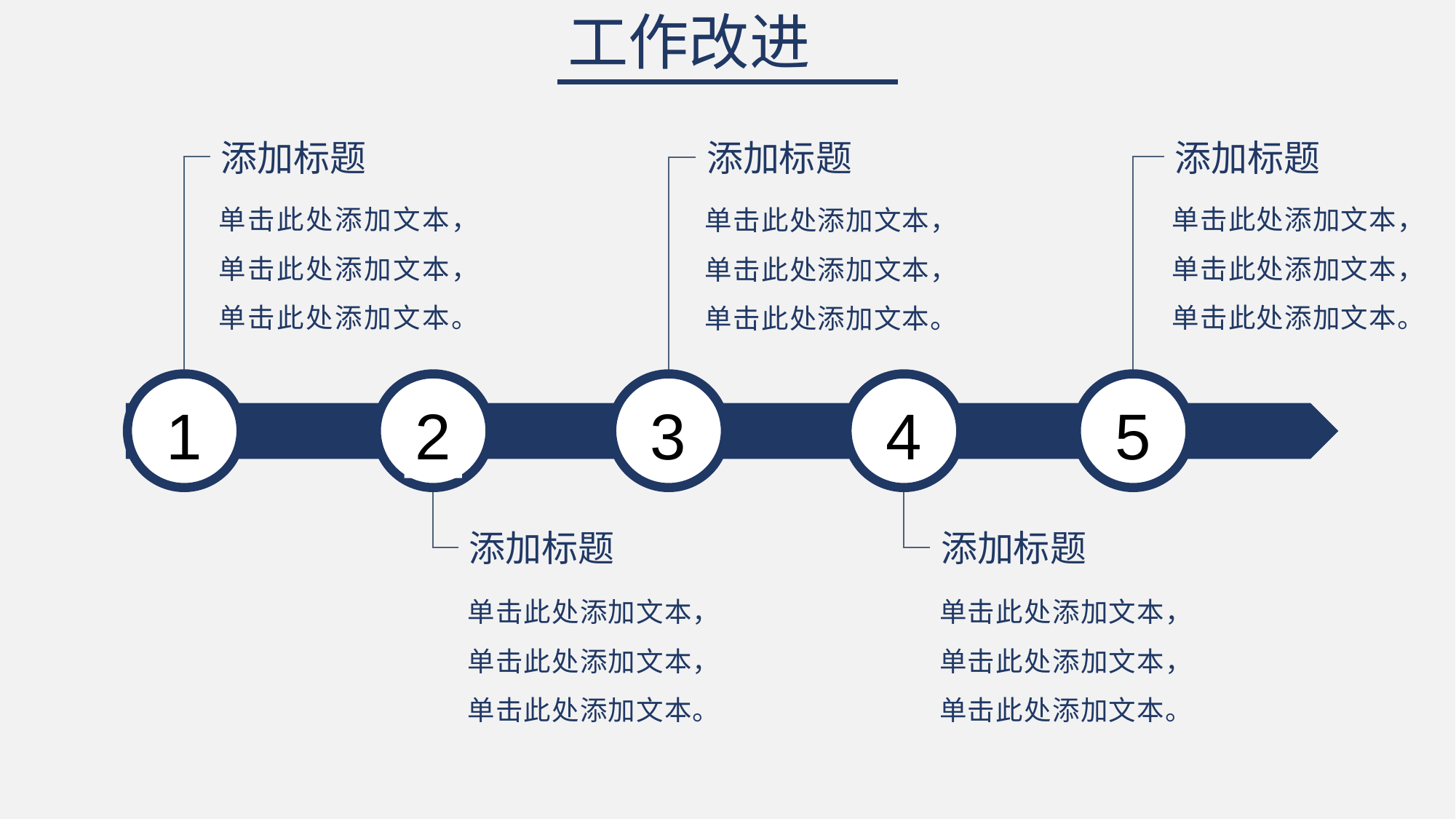

工作改进
添加标题
添加标题
添加标题
单击此处添加文本，单击此处添加文本，单击此处添加文本。
单击此处添加文本，单击此处添加文本，单击此处添加文本。
单击此处添加文本，单击此处添加文本，单击此处添加文本。

5

4

3

2

1

添加标题
添加标题
单击此处添加文本，单击此处添加文本，单击此处添加文本。
单击此处添加文本，单击此处添加文本，单击此处添加文本。